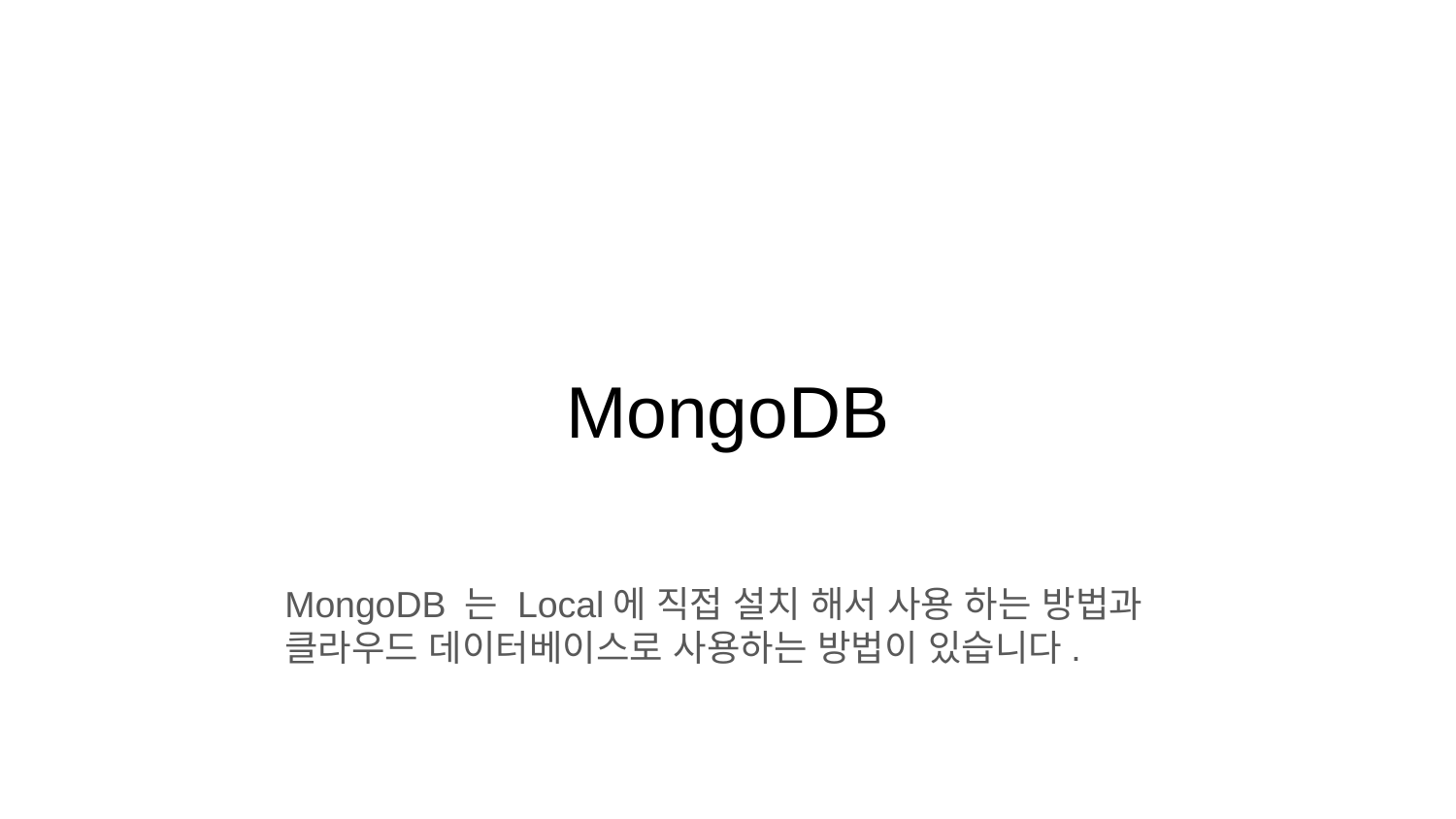

# MongoDB
MongoDB 는 Local에 직접 설치 해서 사용 하는 방법과 클라우드 데이터베이스로 사용하는 방법이 있습니다.